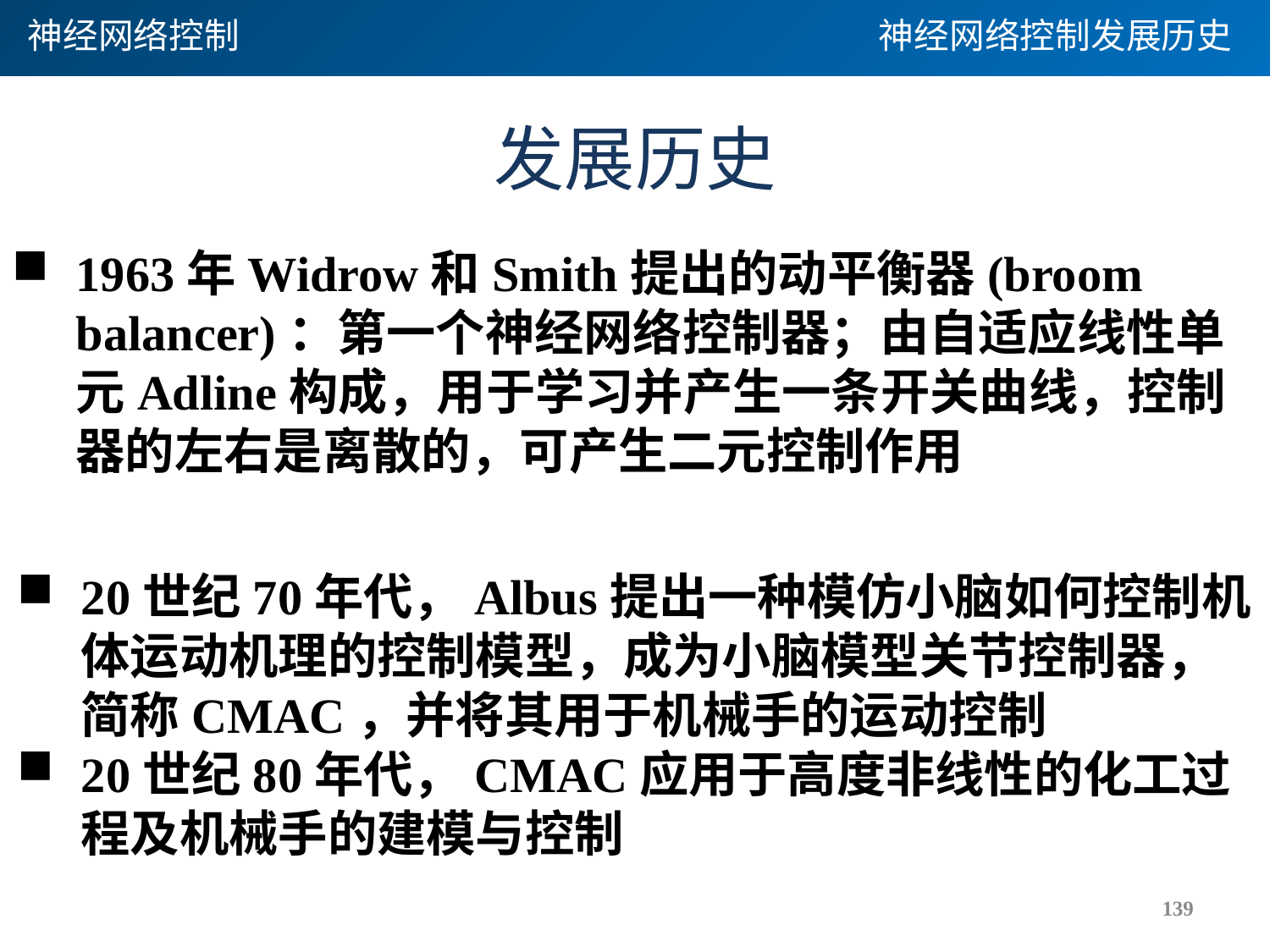

神经网络控制
神经网络控制发展历史
# 发展历史
1963年Widrow和Smith提出的动平衡器(broom balancer)：第一个神经网络控制器；由自适应线性单元Adline构成，用于学习并产生一条开关曲线，控制器的左右是离散的，可产生二元控制作用

20世纪70年代，Albus提出一种模仿小脑如何控制机体运动机理的控制模型，成为小脑模型关节控制器，简称CMAC，并将其用于机械手的运动控制
20世纪80年代，CMAC应用于高度非线性的化工过程及机械手的建模与控制

139